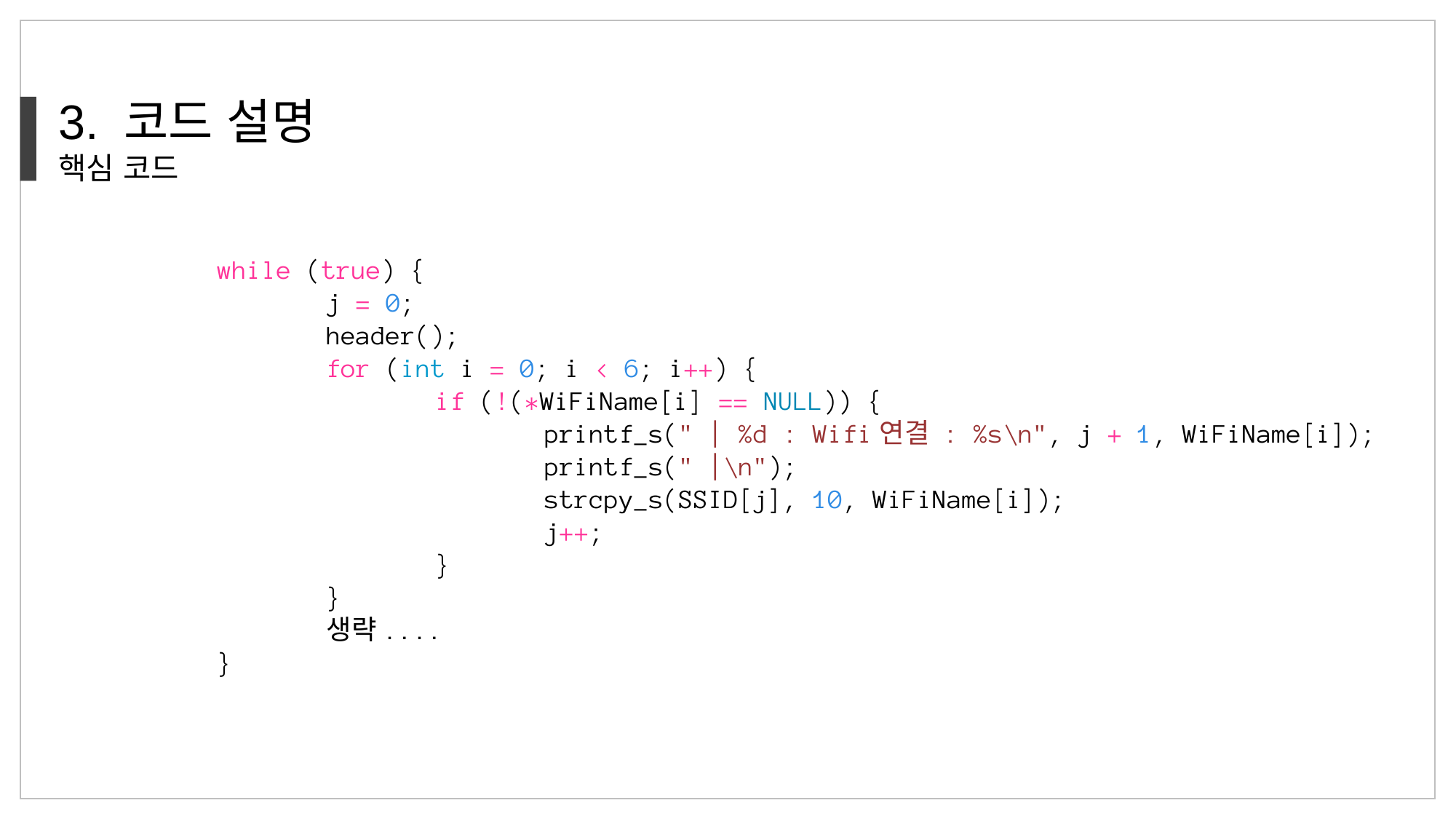

3. 코드 설명
핵심 코드

while (true) {
	j = 0;
	header();
	for (int i = 0; i < 6; i++) {
		if (!(*WiFiName[i] == NULL)) {
			printf_s(" │ %d : Wifi연결 : %s\n", j + 1, WiFiName[i]);
			printf_s(" │\n");
			strcpy_s(SSID[j], 10, WiFiName[i]);
			j++;
		}
	}
	생략....
}